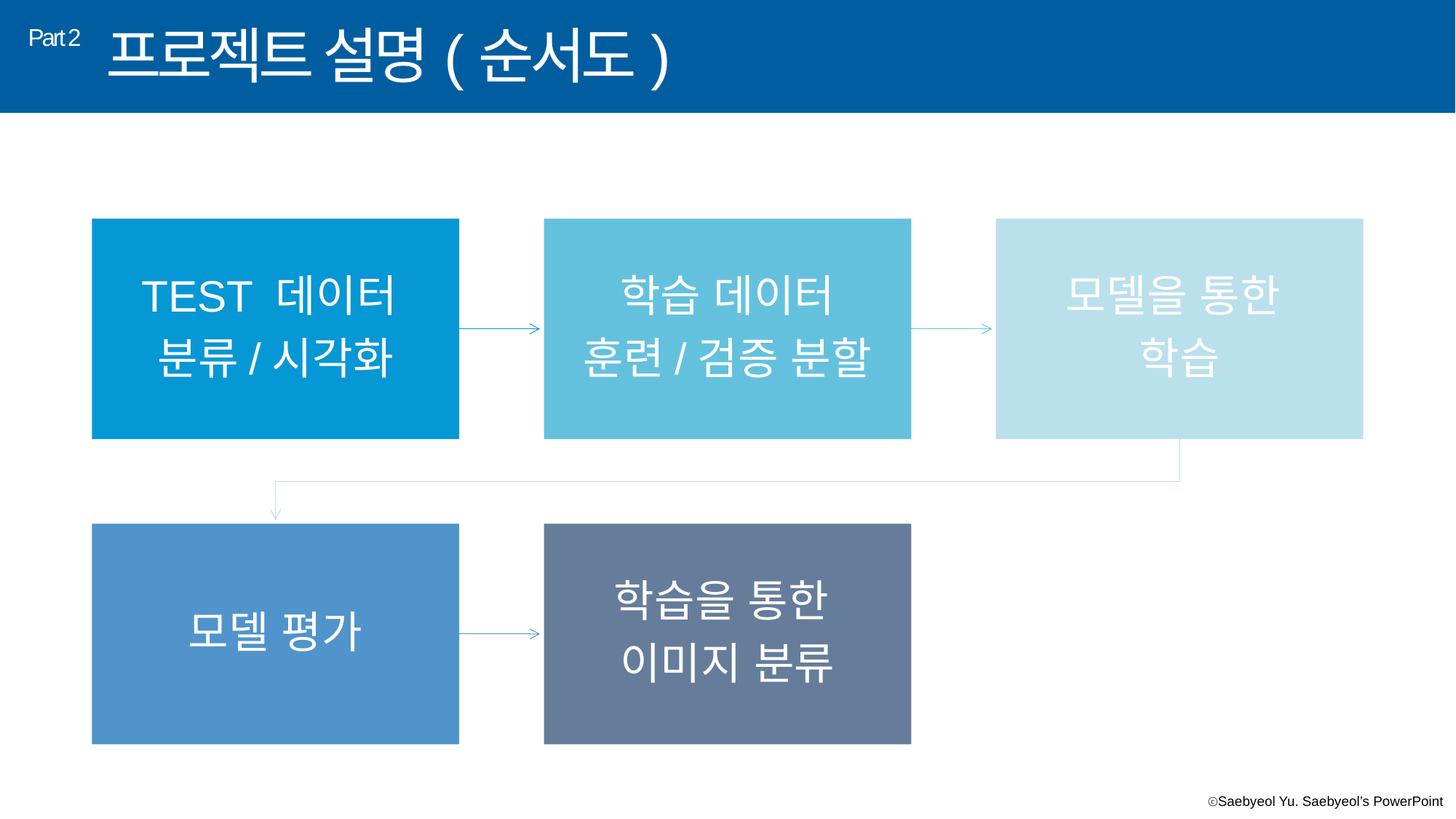

프로젝트 설명(순서도)
Part 2

TEST 데이터
분류/시각화

학습 데이터
훈련/검증 분할

모델을 통한
학습

모델 평가
학습을 통한
이미지 분류